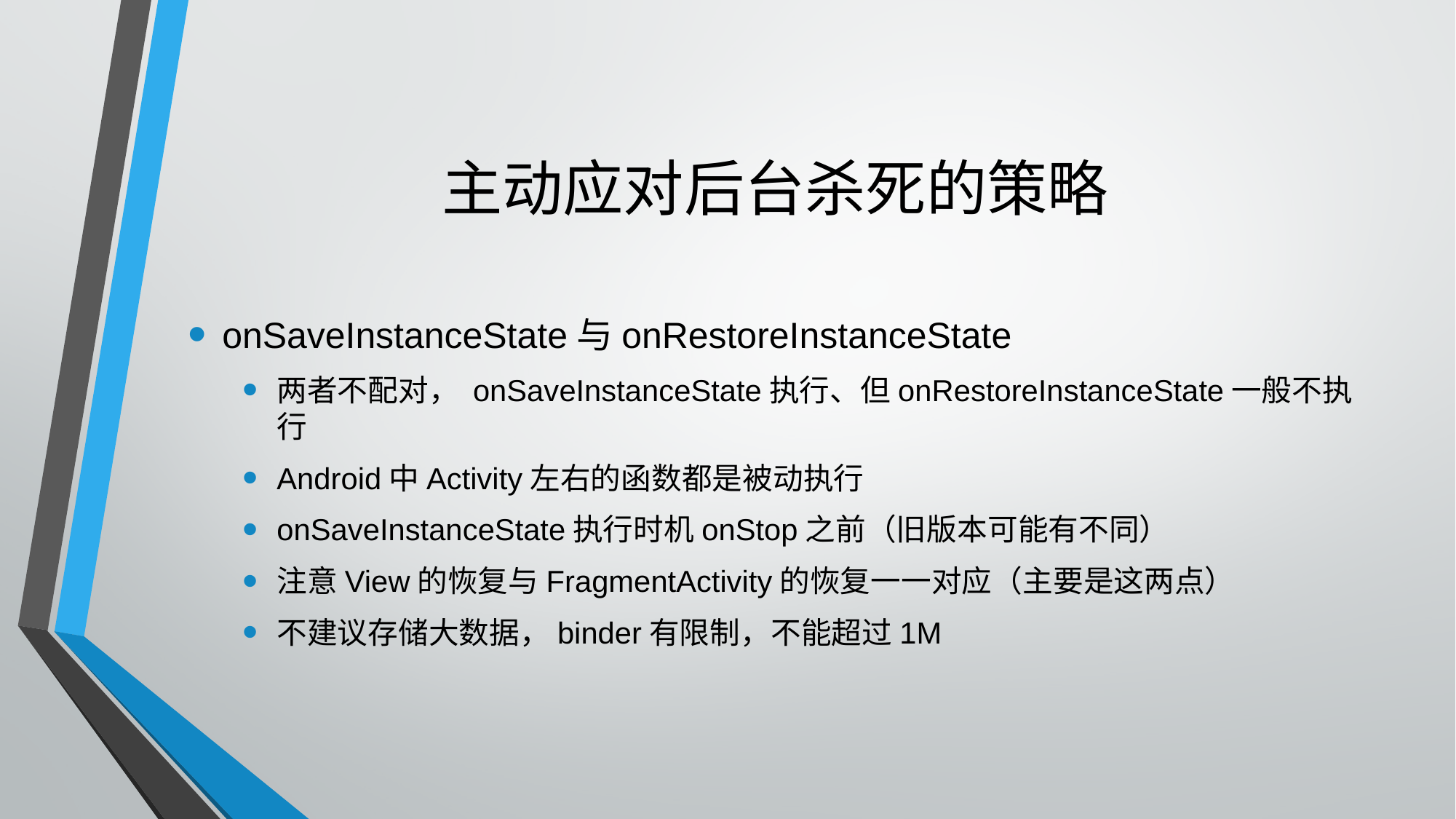

# 主动应对后台杀死的策略
onSaveInstanceState与onRestoreInstanceState
两者不配对， onSaveInstanceState执行、但onRestoreInstanceState一般不执行
Android中Activity左右的函数都是被动执行
onSaveInstanceState执行时机onStop之前（旧版本可能有不同）
注意View的恢复与FragmentActivity的恢复一一对应（主要是这两点）
不建议存储大数据，binder有限制，不能超过1M